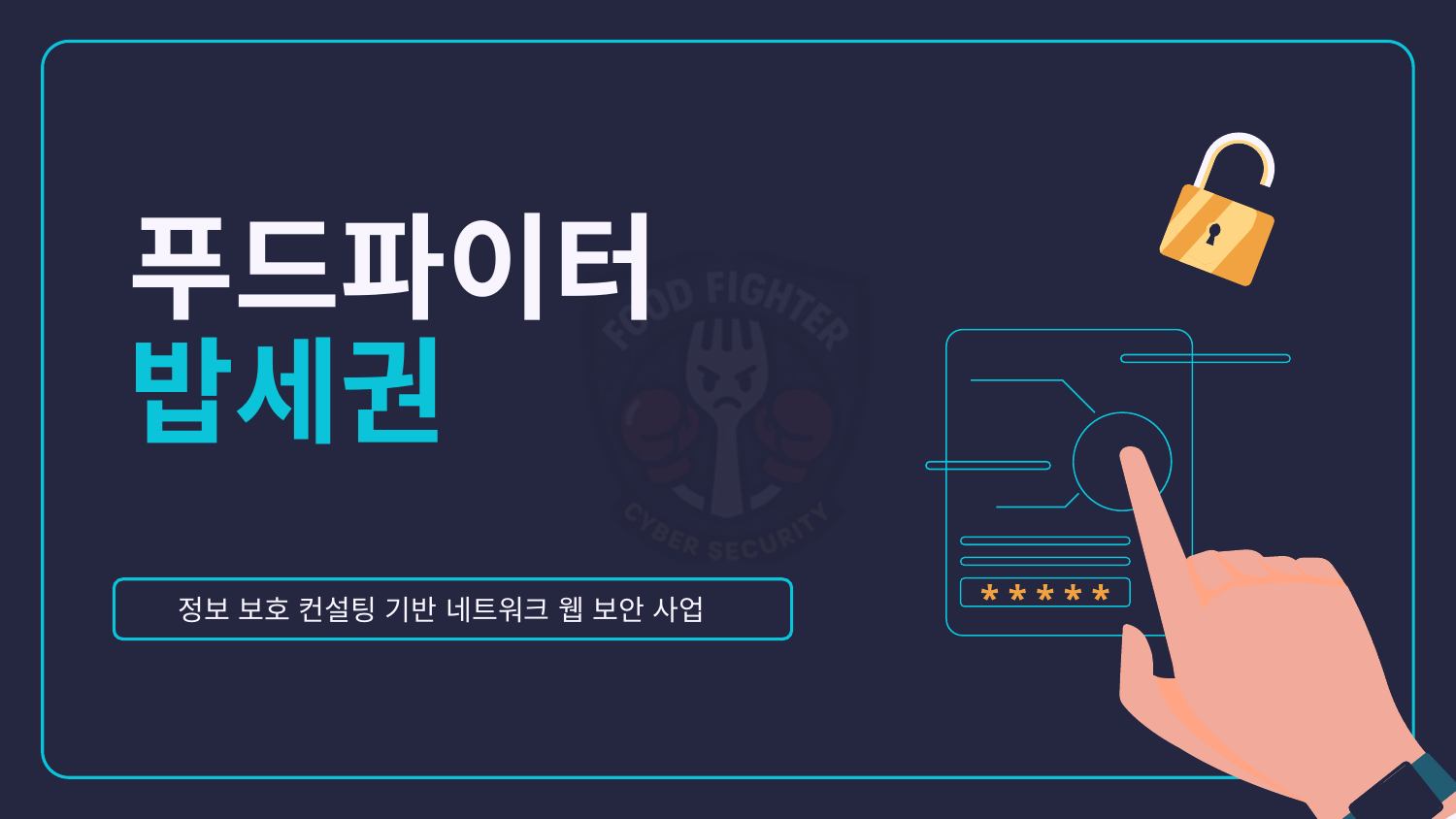

# 푸드파이터 밥세권

정보 보호 컨설팅 기반 네트워크 웹 보안 사업